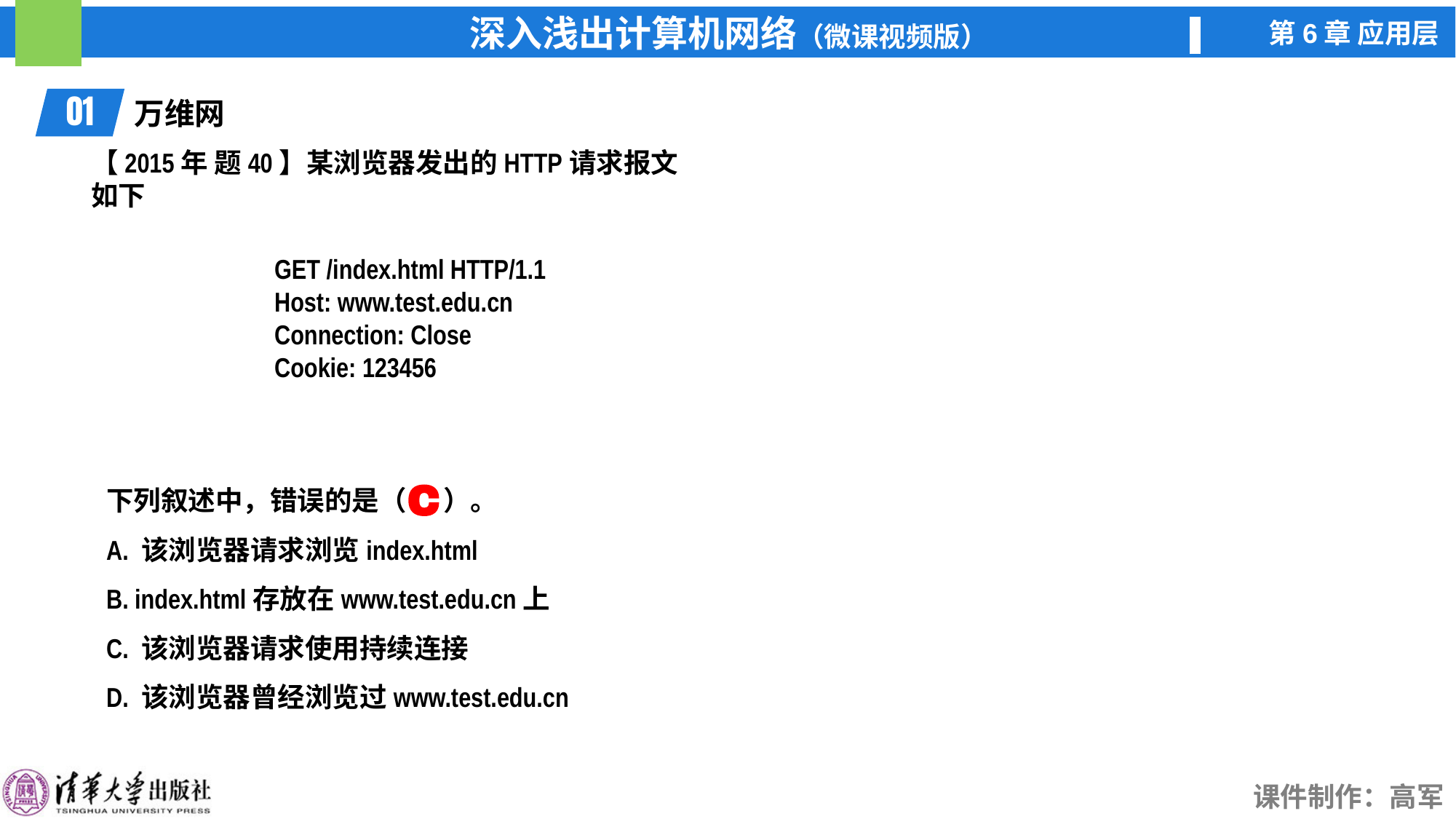

01
万维网
【2015年 题40】某浏览器发出的HTTP请求报文如下
GET /index.html HTTP/1.1
Host: www.test.edu.cn
Connection: Close
Cookie: 123456
下列叙述中，错误的是（      ）。
A. 该浏览器请求浏览index.html
B. index.html存放在www.test.edu.cn上
C. 该浏览器请求使用持续连接
D. 该浏览器曾经浏览过www.test.edu.cn
C